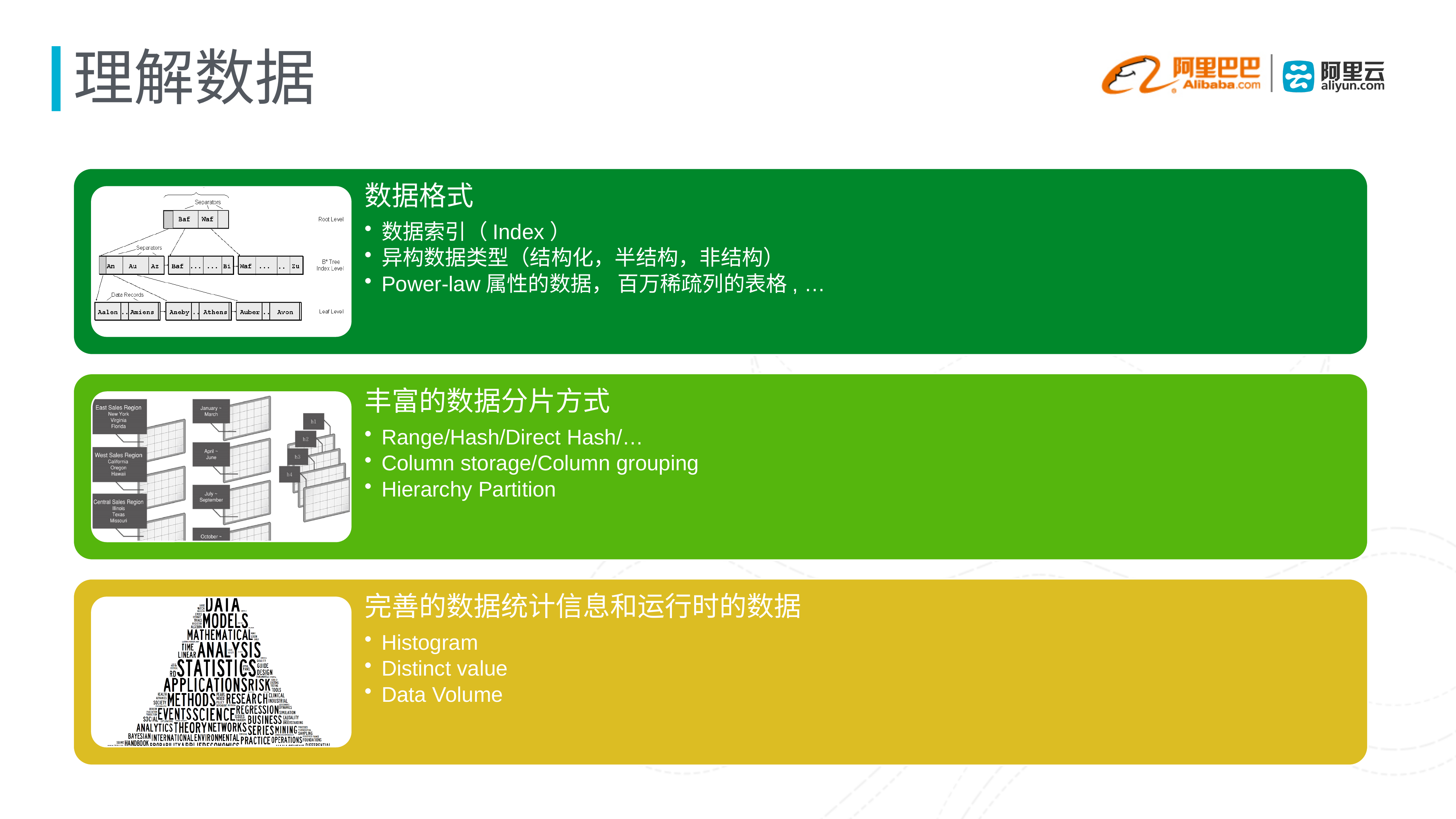

# 理解数据
数据格式
数据索引（Index）
异构数据类型（结构化，半结构，非结构）
Power-law属性的数据， 百万稀疏列的表格, …
丰富的数据分片方式
Range/Hash/Direct Hash/…
Column storage/Column grouping
Hierarchy Partition
完善的数据统计信息和运行时的数据
Histogram
Distinct value
Data Volume